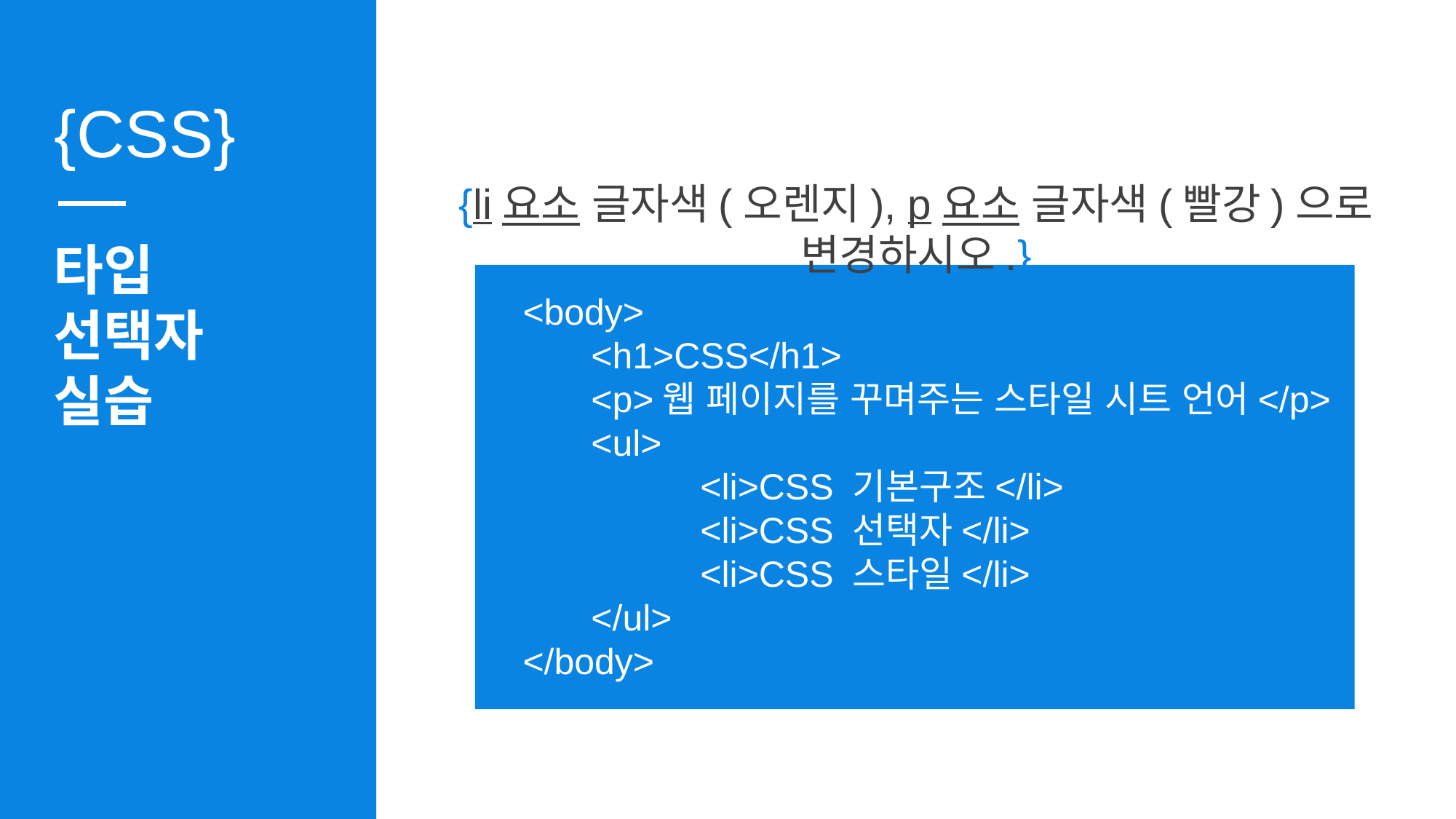

{li요소 글자색(오렌지), p요소 글자색(빨강)으로 변경하시오.}
타입
선택자
실습

    <body>
	<h1>CSS</h1>
	<p>웹 페이지를 꾸며주는 스타일 시트 언어</p>
	<ul>
		<li>CSS 기본구조</li>
		<li>CSS 선택자</li>
		<li>CSS 스타일</li>
	</ul>
    </body>